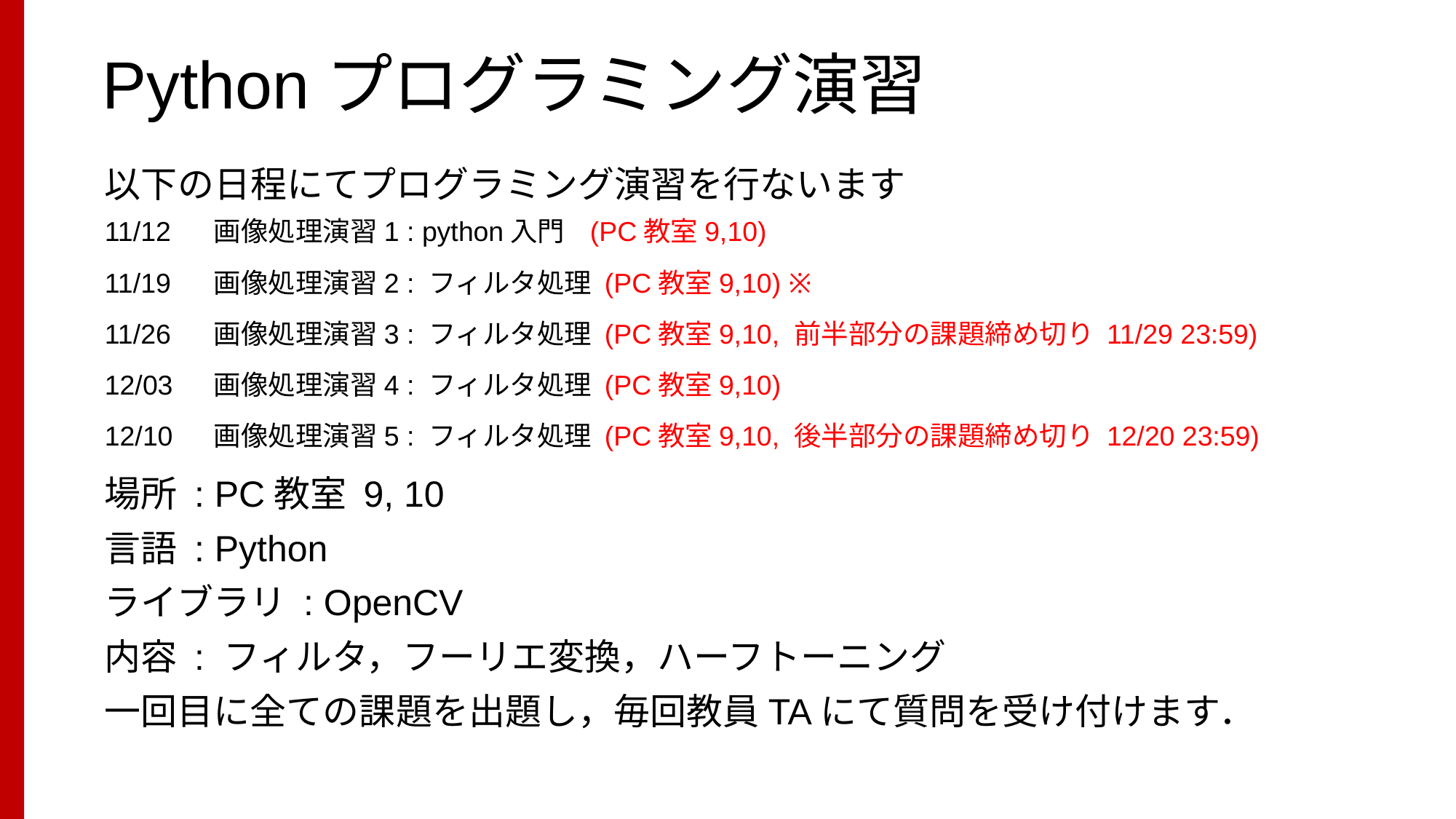

# Pythonプログラミング演習
以下の日程にてプログラミング演習を行ないます
11/12	画像処理演習1 : python入門   (PC教室9,10)
11/19	画像処理演習2 : フィルタ処理 (PC教室9,10) ※
11/26	画像処理演習3 : フィルタ処理 (PC教室9,10, 前半部分の課題締め切り 11/29 23:59)
12/03	画像処理演習4 : フィルタ処理 (PC教室9,10)
12/10	画像処理演習5 : フィルタ処理 (PC教室9,10, 後半部分の課題締め切り 12/20 23:59)
場所 : PC教室 9, 10
言語 : Python
ライブラリ : OpenCV
内容 : フィルタ，フーリエ変換，ハーフトーニング
一回目に全ての課題を出題し，毎回教員TAにて質問を受け付けます．